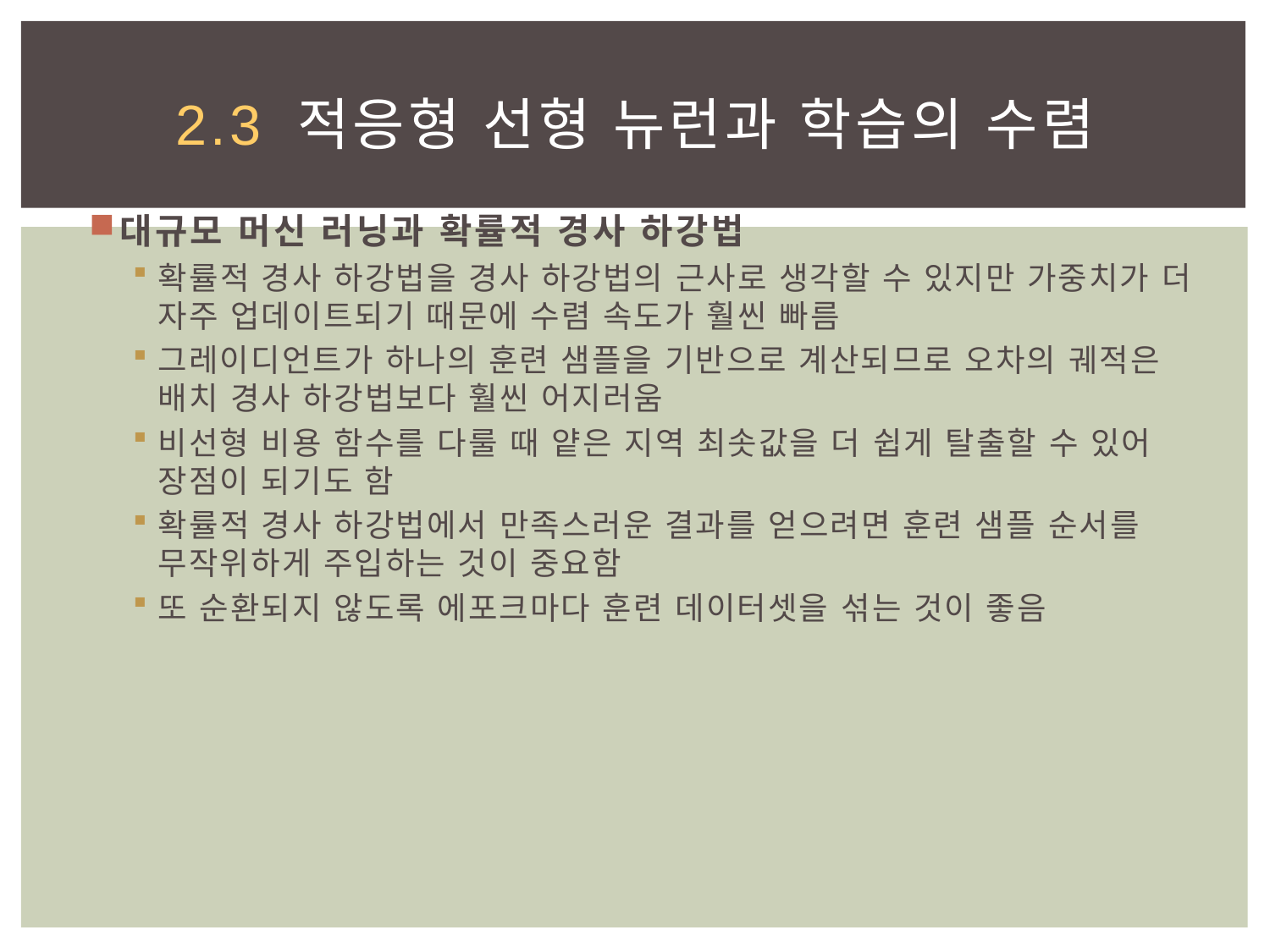

# 2.3 적응형 선형 뉴런과 학습의 수렴
대규모 머신 러닝과 확률적 경사 하강법
확률적 경사 하강법을 경사 하강법의 근사로 생각할 수 있지만 가중치가 더 자주 업데이트되기 때문에 수렴 속도가 훨씬 빠름
그레이디언트가 하나의 훈련 샘플을 기반으로 계산되므로 오차의 궤적은 배치 경사 하강법보다 훨씬 어지러움
비선형 비용 함수를 다룰 때 얕은 지역 최솟값을 더 쉽게 탈출할 수 있어 장점이 되기도 함
확률적 경사 하강법에서 만족스러운 결과를 얻으려면 훈련 샘플 순서를 무작위하게 주입하는 것이 중요함
또 순환되지 않도록 에포크마다 훈련 데이터셋을 섞는 것이 좋음